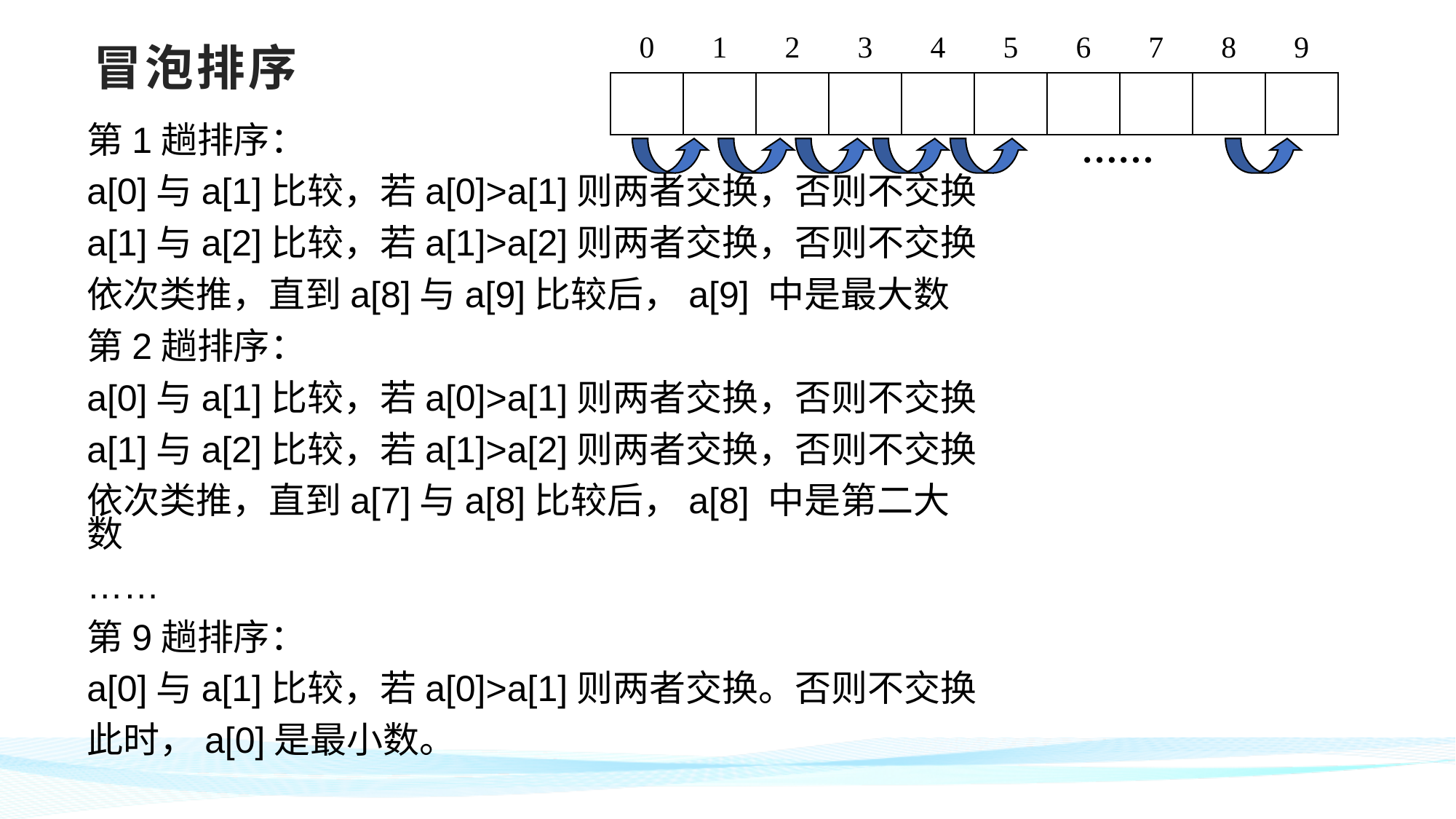

| 0 | 1 | 2 | 3 | 4 | 5 | 6 | 7 | 8 | 9 |
| --- | --- | --- | --- | --- | --- | --- | --- | --- | --- |
|  |  |  |  |  |  |  |  |  |  |
# 冒泡排序
第1趟排序：
a[0]与a[1]比较，若a[0]>a[1]则两者交换，否则不交换
a[1]与a[2]比较，若a[1]>a[2]则两者交换，否则不交换
依次类推，直到a[8]与a[9]比较后，a[9] 中是最大数
第2趟排序：
a[0]与a[1]比较，若a[0]>a[1]则两者交换，否则不交换
a[1]与a[2]比较，若a[1]>a[2]则两者交换，否则不交换
依次类推，直到a[7]与a[8]比较后，a[8] 中是第二大数
……
第9趟排序：
a[0]与a[1]比较，若a[0]>a[1]则两者交换。否则不交换
此时，a[0]是最小数。

……

72